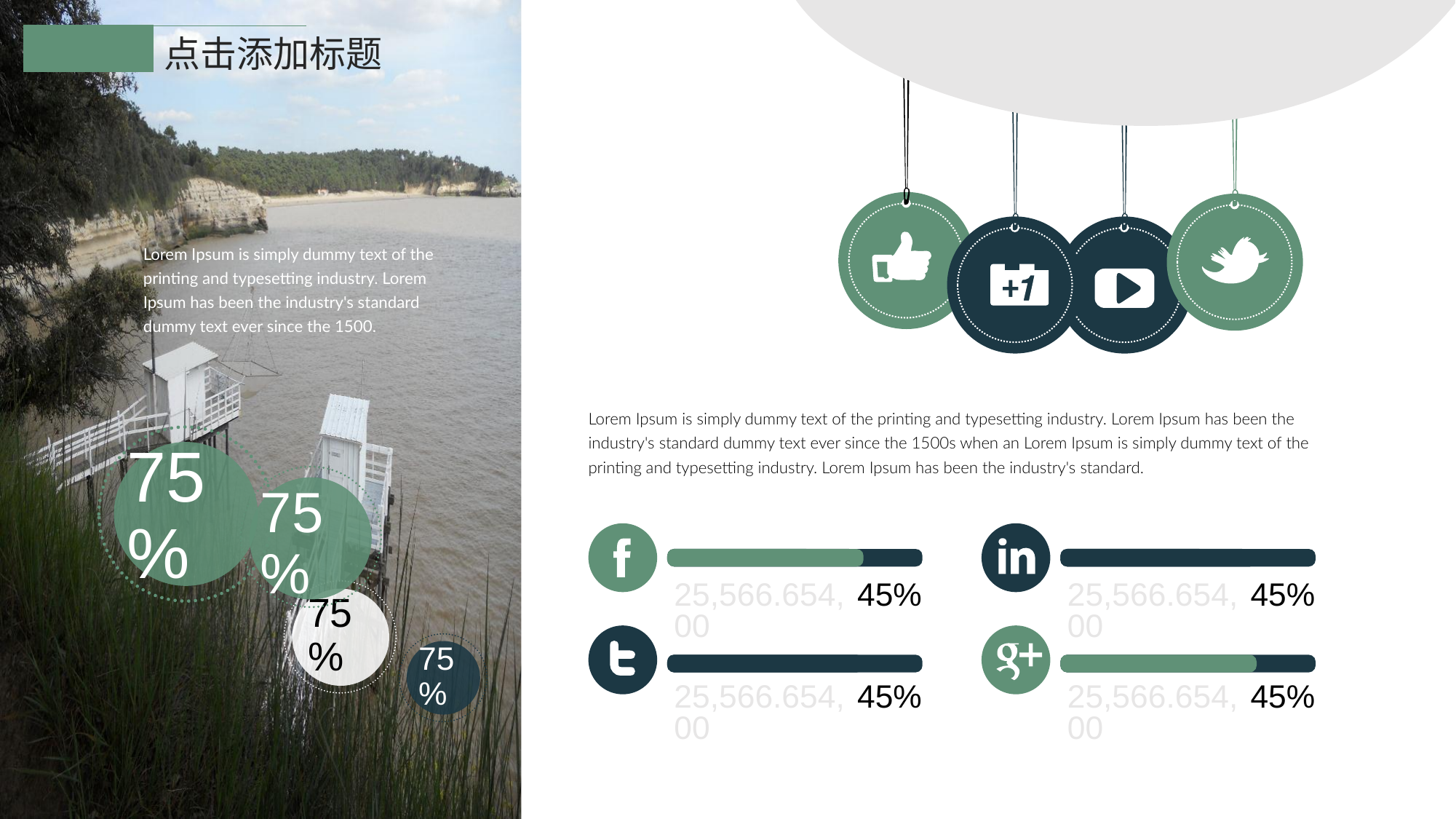

点击添加标题

Lorem Ipsum is simply dummy text of the printing and typesetting industry. Lorem Ipsum has been the industry's standard dummy text ever since the 1500.
Lorem Ipsum is simply dummy text of the printing and typesetting industry. Lorem Ipsum has been the industry's standard dummy text ever since the 1500s when an Lorem Ipsum is simply dummy text of the printing and typesetting industry. Lorem Ipsum has been the industry's standard.

75%

75%

75%
25,566.654,00
45%
25,566.654,00
45%

75%

25,566.654,00
45%
25,566.654,00
45%